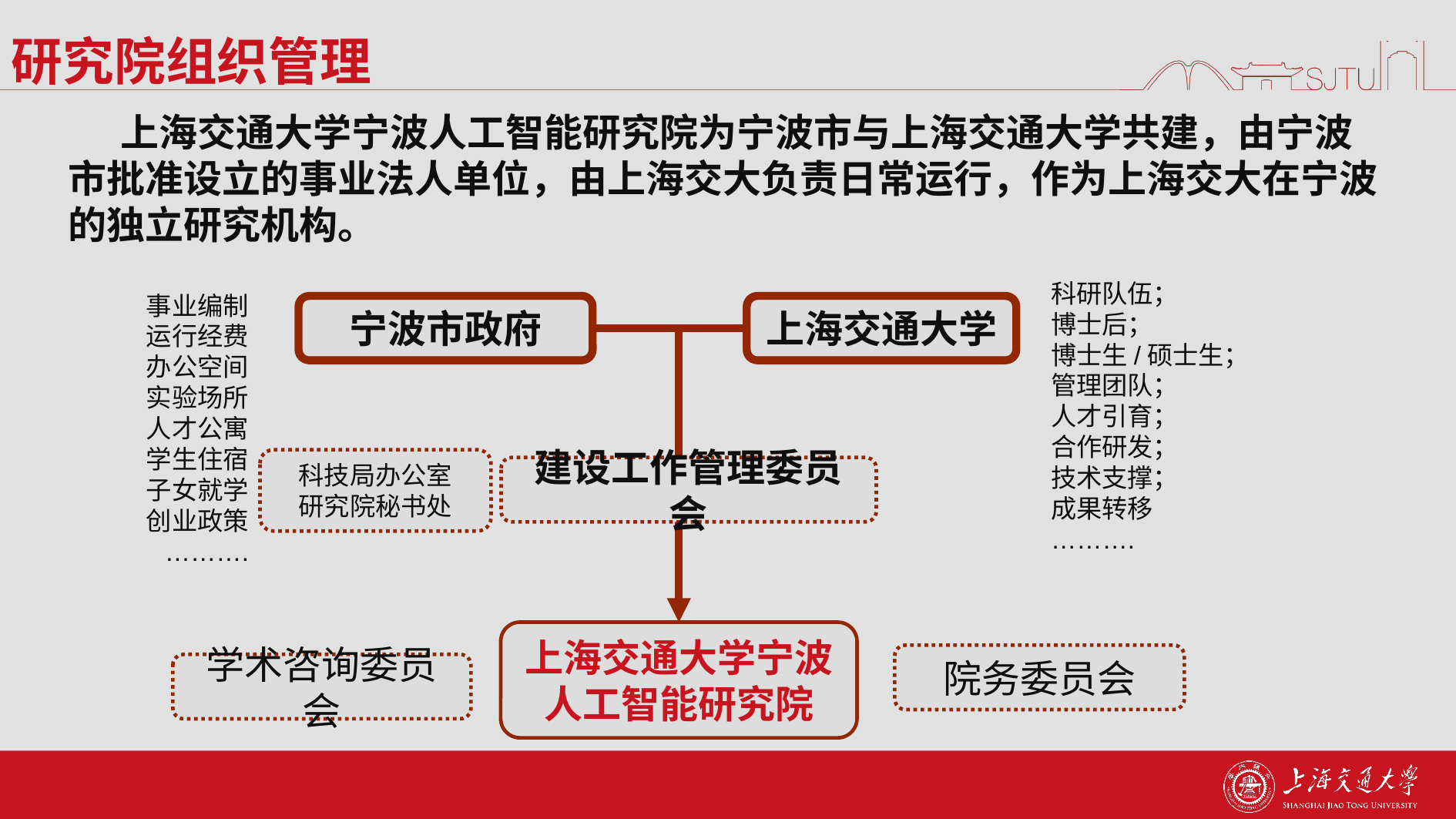

# 研究院组织管理
     上海交通大学宁波人工智能研究院为宁波市与上海交通大学共建，由宁波市批准设立的事业法人单位，由上海交大负责日常运行，作为上海交大在宁波的独立研究机构。
科研队伍；
博士后；
博士生/硕士生；
管理团队；
人才引育；
合作研发；
技术支撑；
成果转移
……….
事业编制
运行经费
办公空间
实验场所
人才公寓
学生住宿
子女就学
创业政策
……….

宁波市政府
上海交通大学
科技局办公室
研究院秘书处
建设工作管理委员会
上海交通大学宁波
人工智能研究院
院务委员会
学术咨询委员会